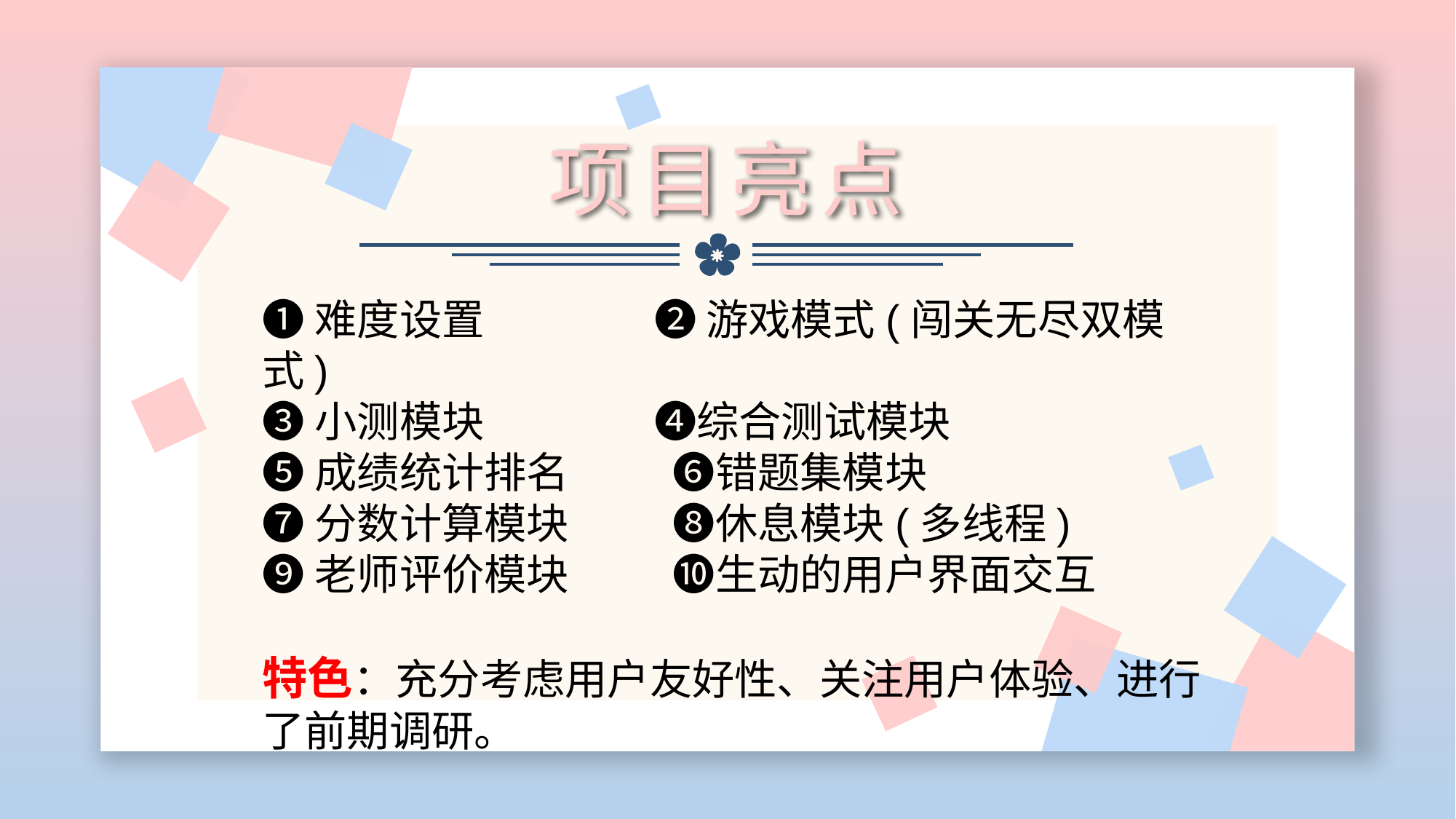

x
项目亮点

❶难度设置                  ❷ 游戏模式(闯关无尽双模式)
❸小测模块                  ❹综合测试模块
❺成绩统计排名           ❻错题集模块
❼分数计算模块           ❽休息模块(多线程)
❾老师评价模块           ❿生动的用户界面交互

特色：充分考虑用户友好性、关注用户体验、进行了前期调研。